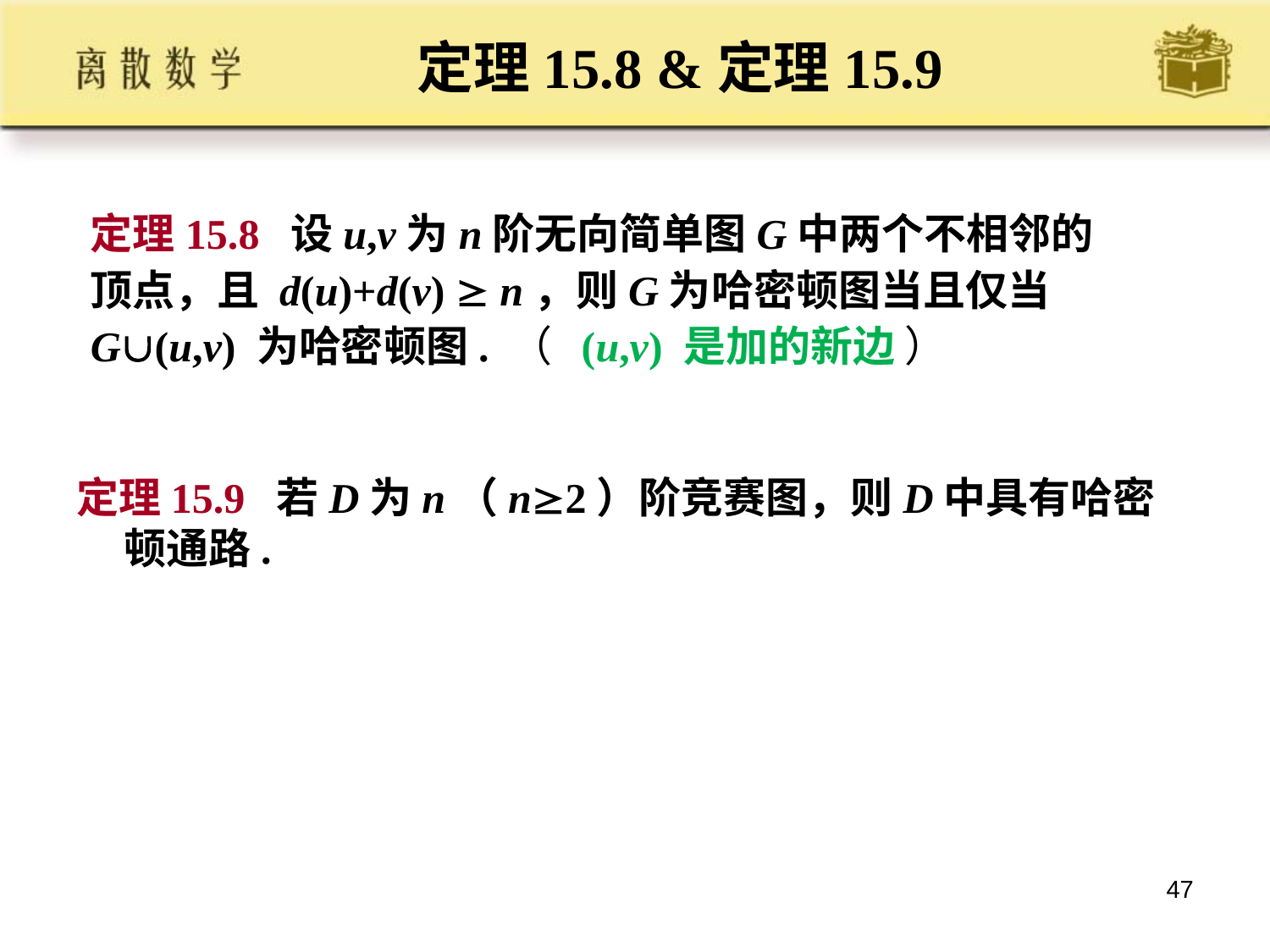

# 定理15.8 &定理15.9
定理15.8  设u,v为n阶无向简单图G中两个不相邻的顶点，且 d(u)+d(v) ≥ n，则G为哈密顿图当且仅当 G∪(u,v) 为哈密顿图. （  (u,v) 是加的新边 ）
定理15.9  若D为n（n≥2）阶竞赛图，则D中具有哈密顿通路.

47